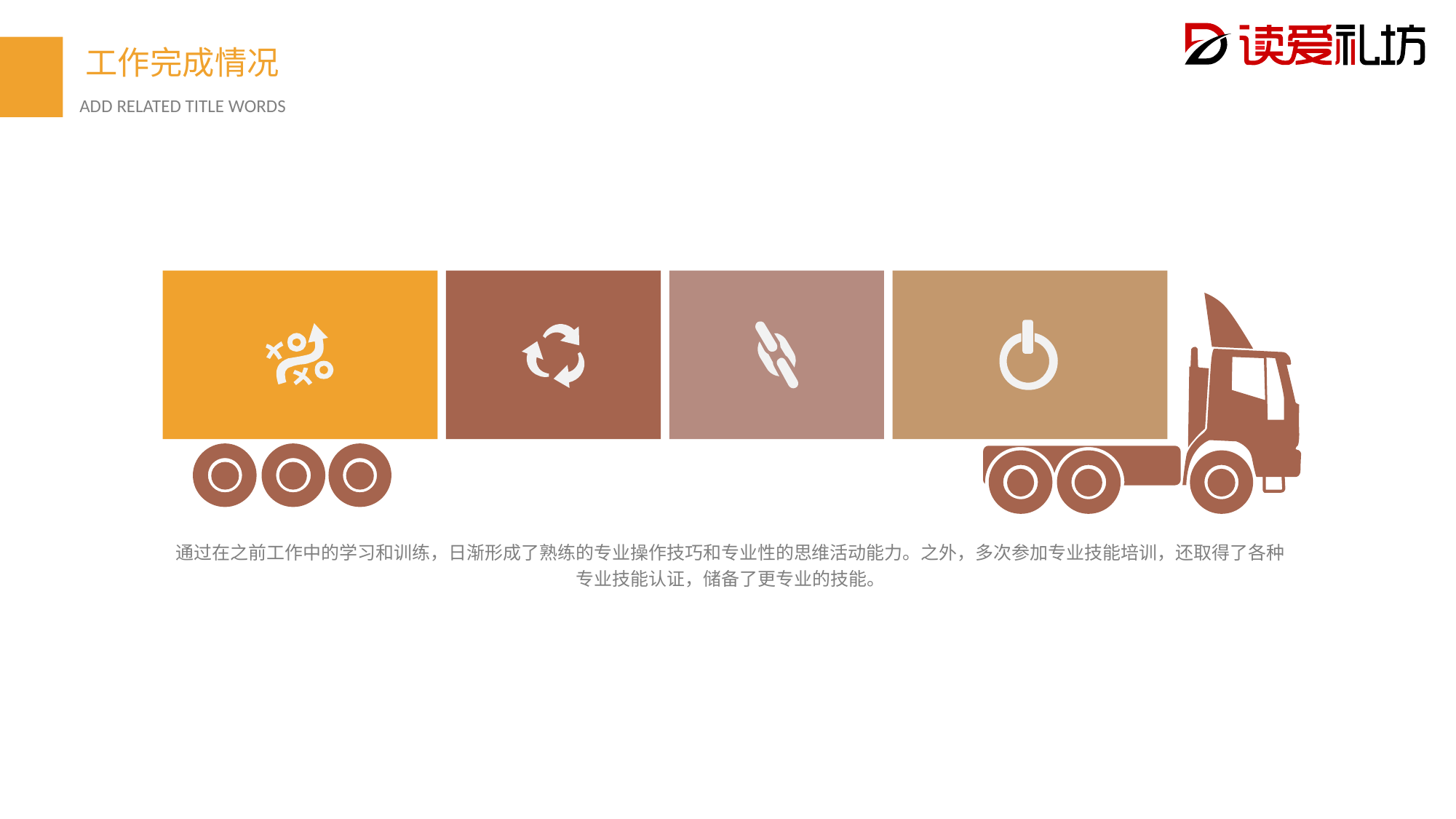

通过在之前工作中的学习和训练，日渐形成了熟练的专业操作技巧和专业性的思维活动能力。之外，多次参加专业技能培训，还取得了各种专业技能认证，储备了更专业的技能。